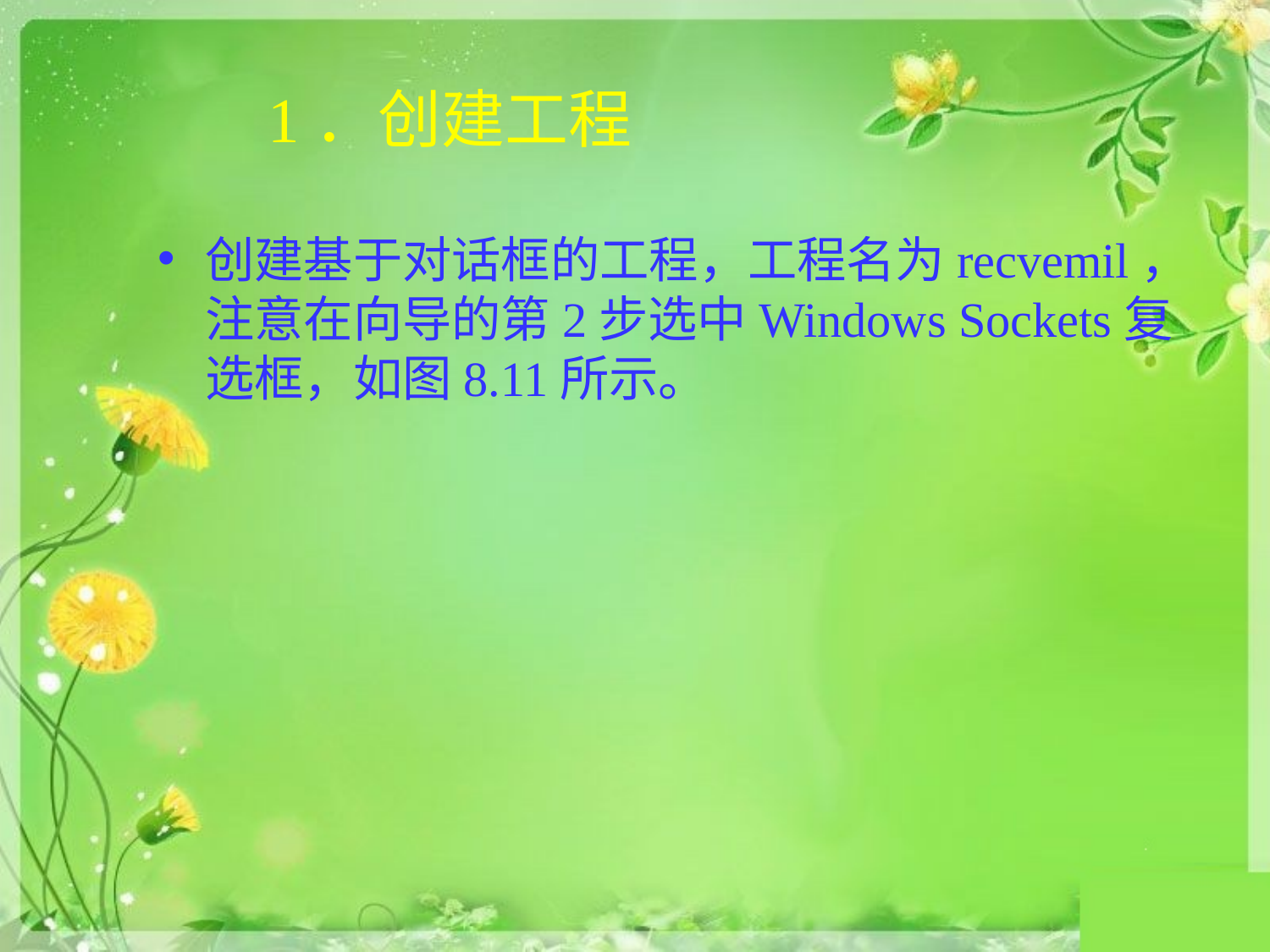

# 1．创建工程
创建基于对话框的工程，工程名为recvemil，注意在向导的第2步选中Windows Sockets复选框，如图8.11所示。